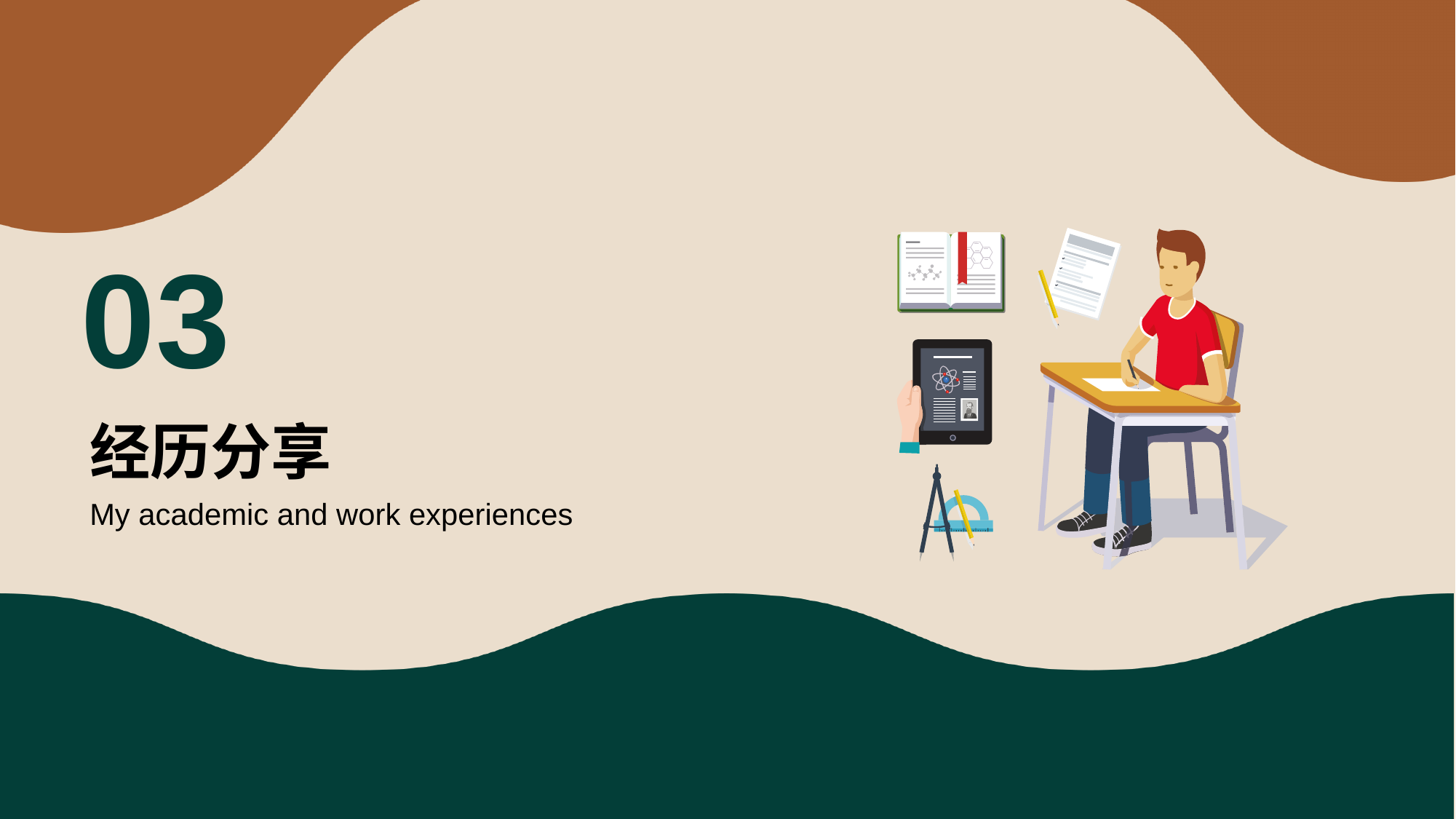

0 3
# 经历分享
My academic and work experiences